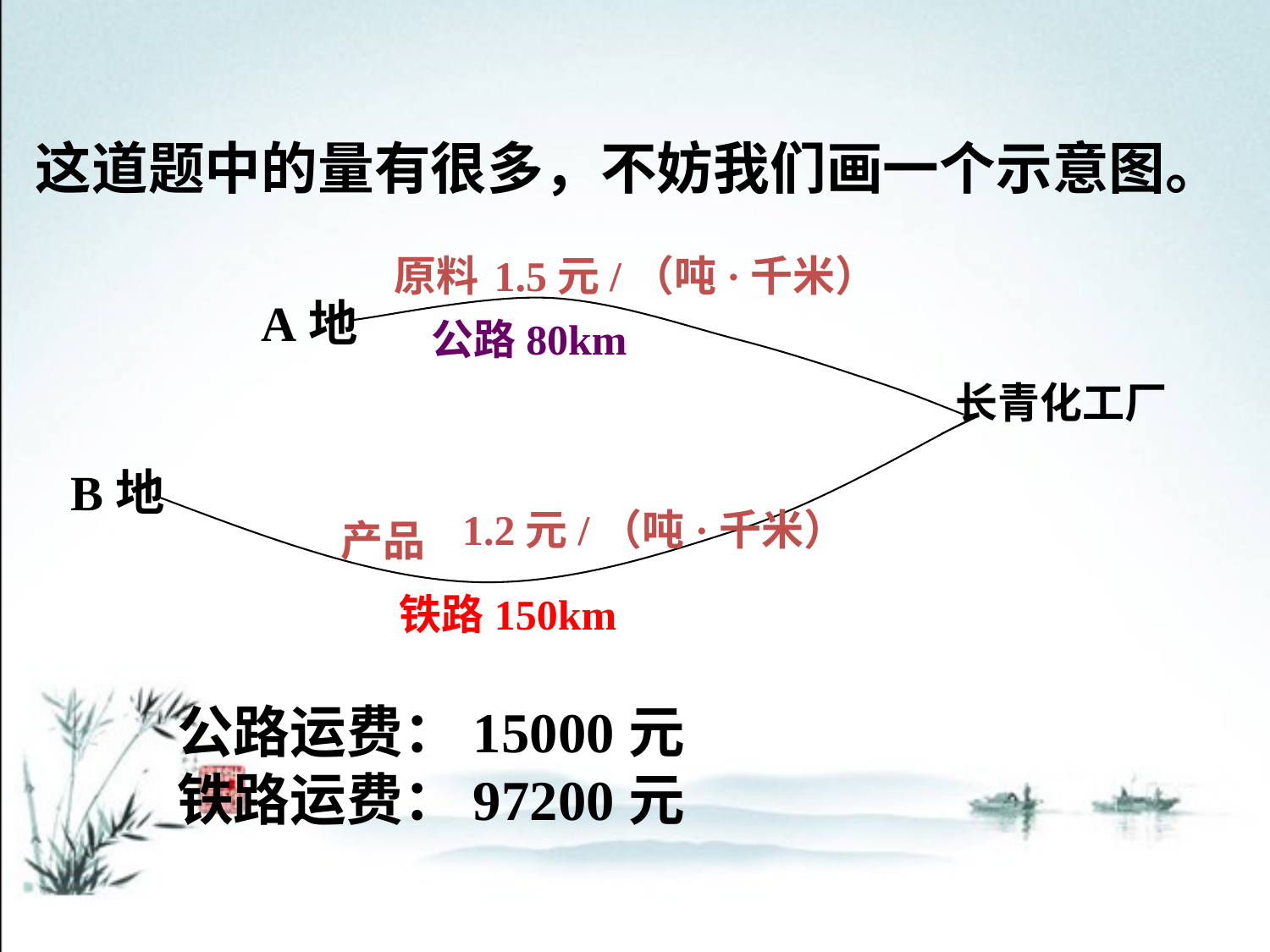

这道题中的量有很多，不妨我们画一个示意图。
原料
1.5元/（吨·千米）
A地

公路80km
长青化工厂

B地
1.2元/（吨·千米）
产品
铁路150km
公路运费：15000元
铁路运费：97200元